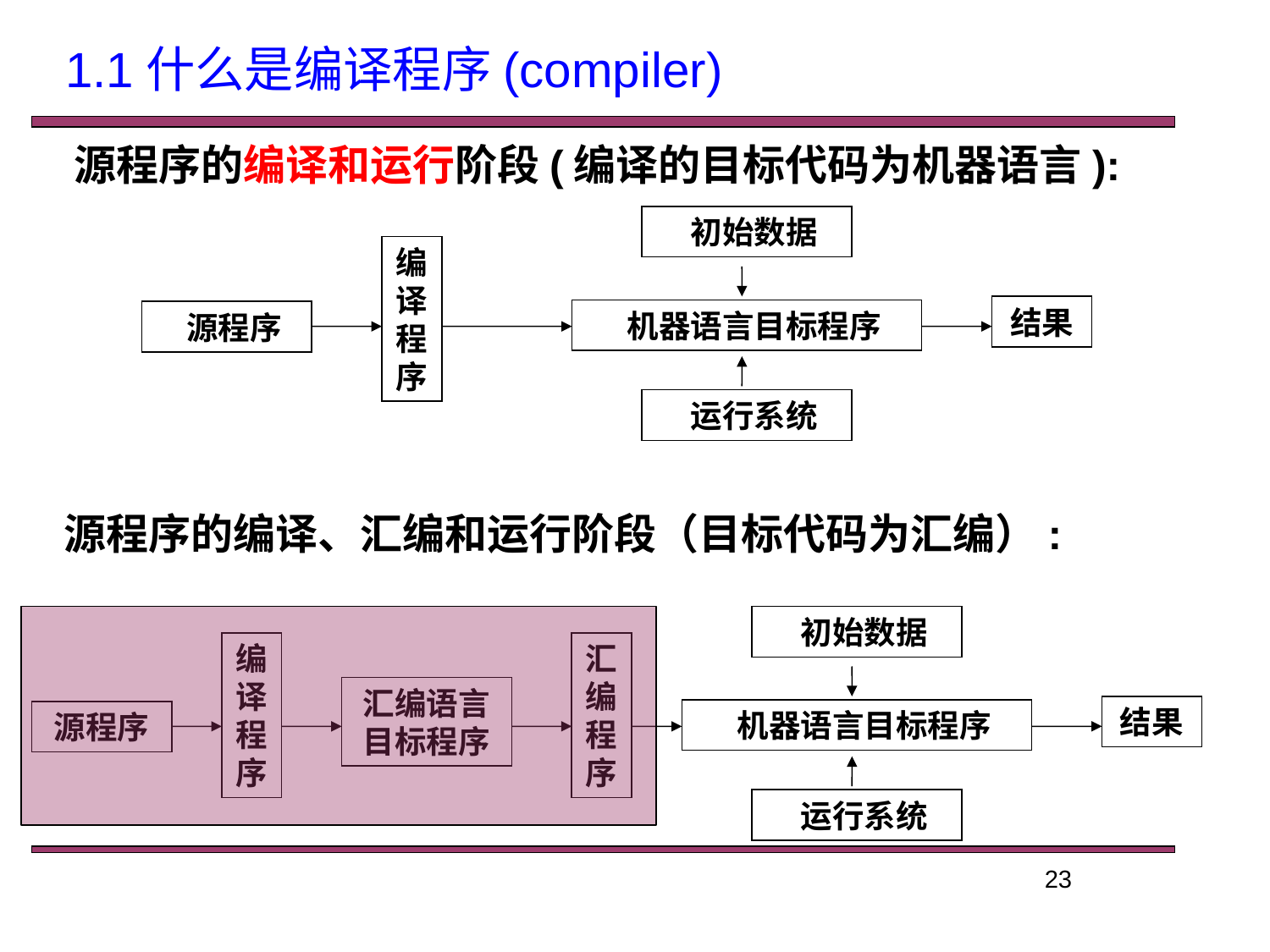

1.1什么是编译程序(compiler)
 源程序的编译和运行阶段(编译的目标代码为机器语言):
 初始数据
编译程序

结果
 机器语言目标程序
 源程序

 运行系统
 源程序的编译、汇编和运行阶段（目标代码为汇编）:

 初始数据
编译程序
汇编程序

汇编语言目标程序
结果
 机器语言目标程序
源程序

 运行系统
23